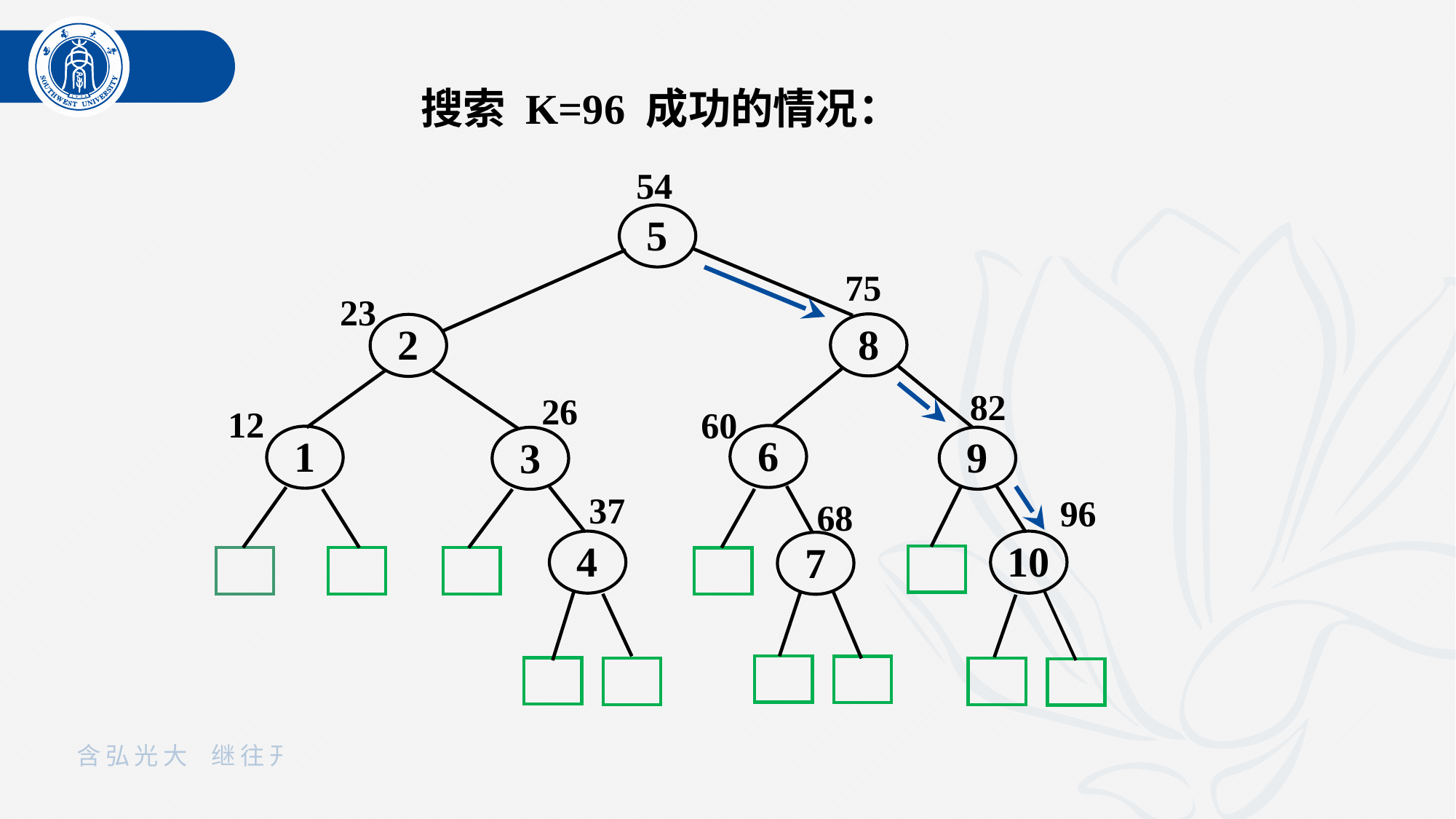

搜索 K=96 成功的情况：

54
5

75
23
8
2

82
26
12
60
6
1
9
3

37
96
68
4
10
7